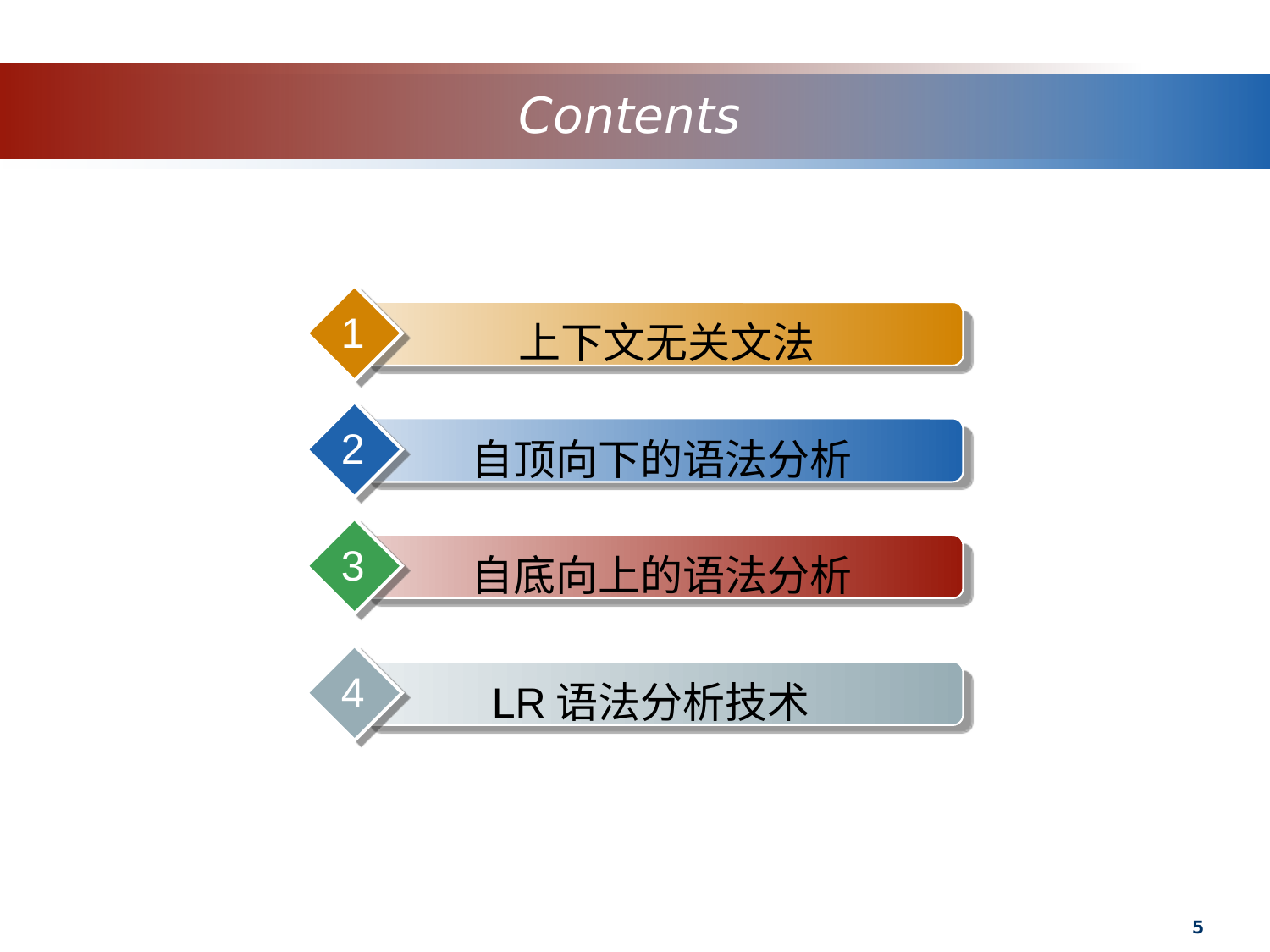

# Contents

1

上下文无关文法

2

自顶向下的语法分析

3

自底向上的语法分析

4

LR语法分析技术
5